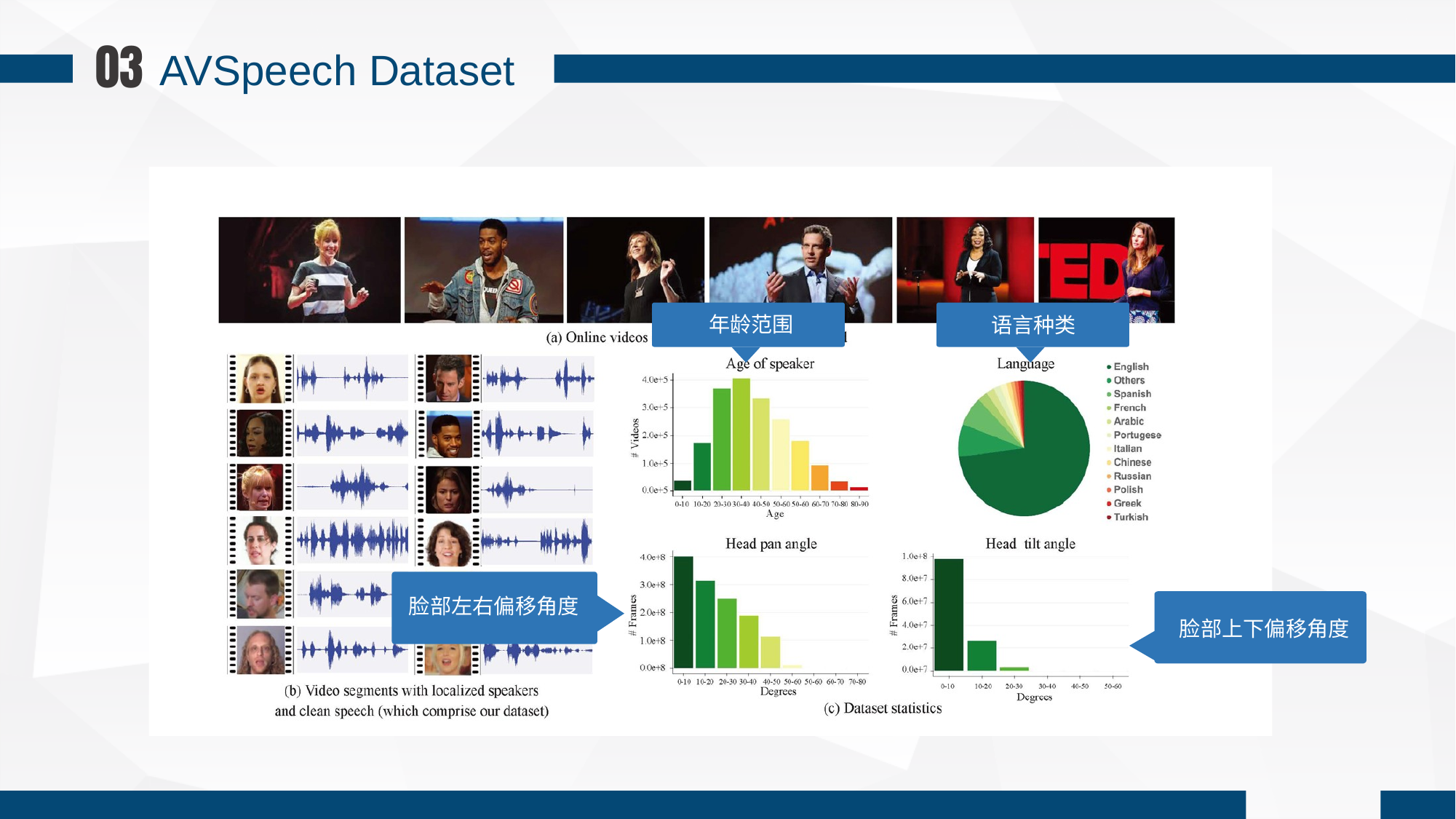

03
AVSpeech Dataset

年龄范围

脸部左右偏移角度

语言种类
脸部上下偏移角度